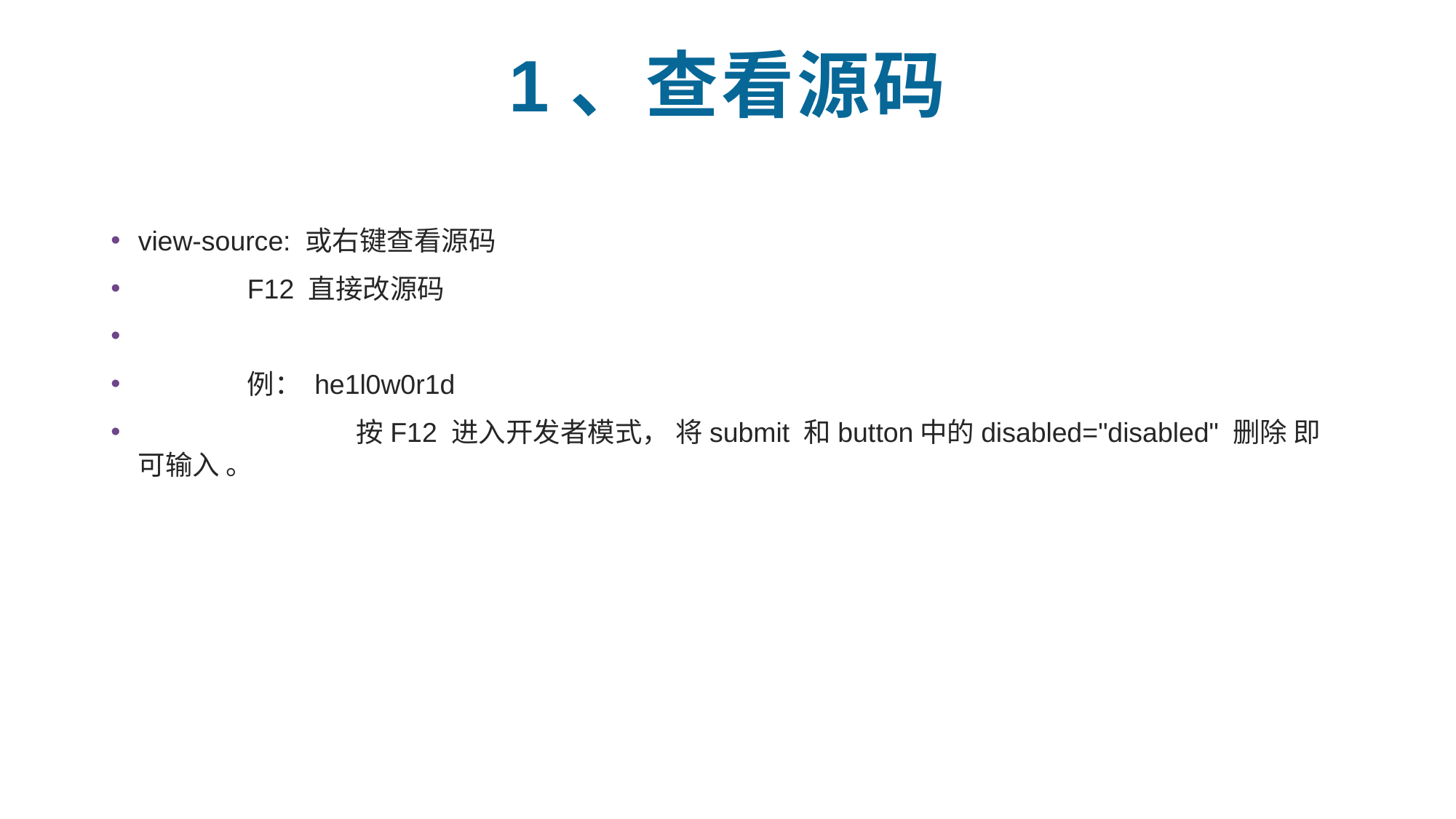

# 1、查看源码

view-source: 或右键查看源码
	F12 直接改源码

	例： he1l0w0r1d
		按F12 进入开发者模式， 将submit 和button中的disabled="disabled" 删除 即可输入 。